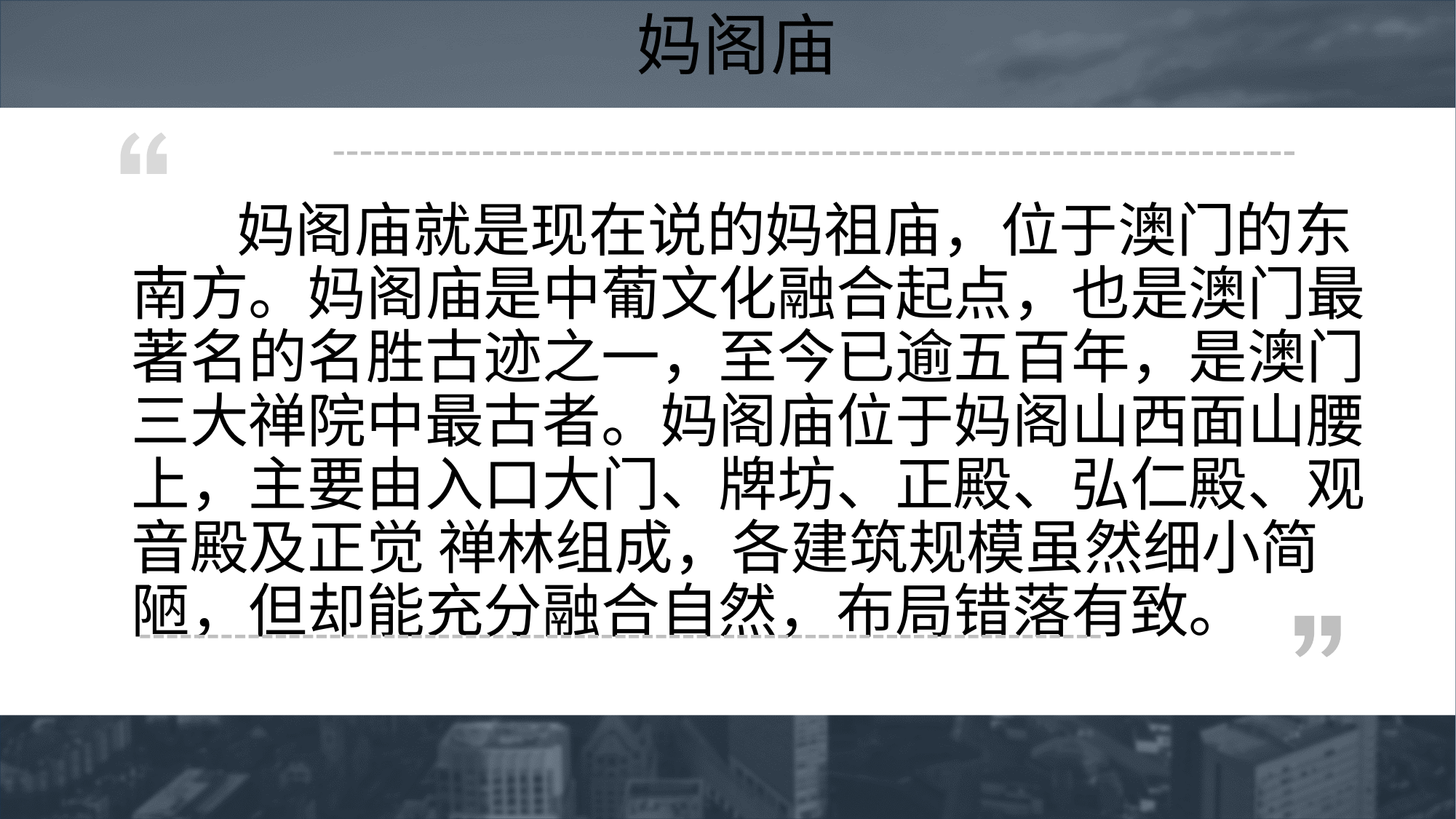

# 妈阁庙

       妈阁庙就是现在说的妈祖庙，位于澳门的东南方。妈阁庙是中葡文化融合起点，也是澳门最著名的名胜古迹之一，至今已逾五百年，是澳门三大禅院中最古者。妈阁庙位于妈阁山西面山腰上，主要由入口大门、牌坊、正殿、弘仁殿、观音殿及正觉 禅林组成，各建筑规模虽然细小简陋，但却能充分融合自然，布局错落有致。